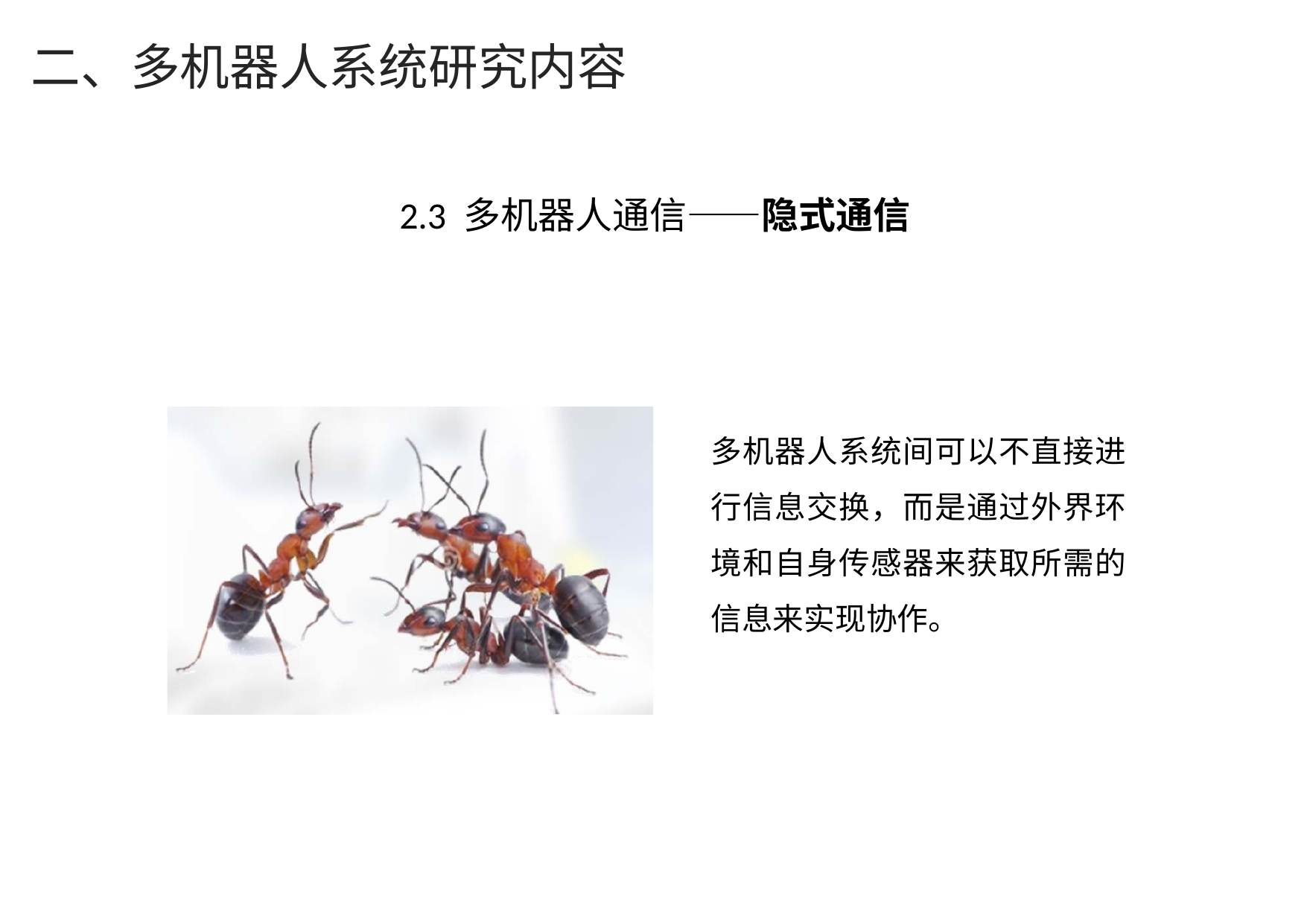

二、多机器人系统研究内容
2.3 多机器人通信——隐式通信

多机器人系统间可以不直接进行信息交换，而是通过外界环境和自身传感器来获取所需的信息来实现协作。